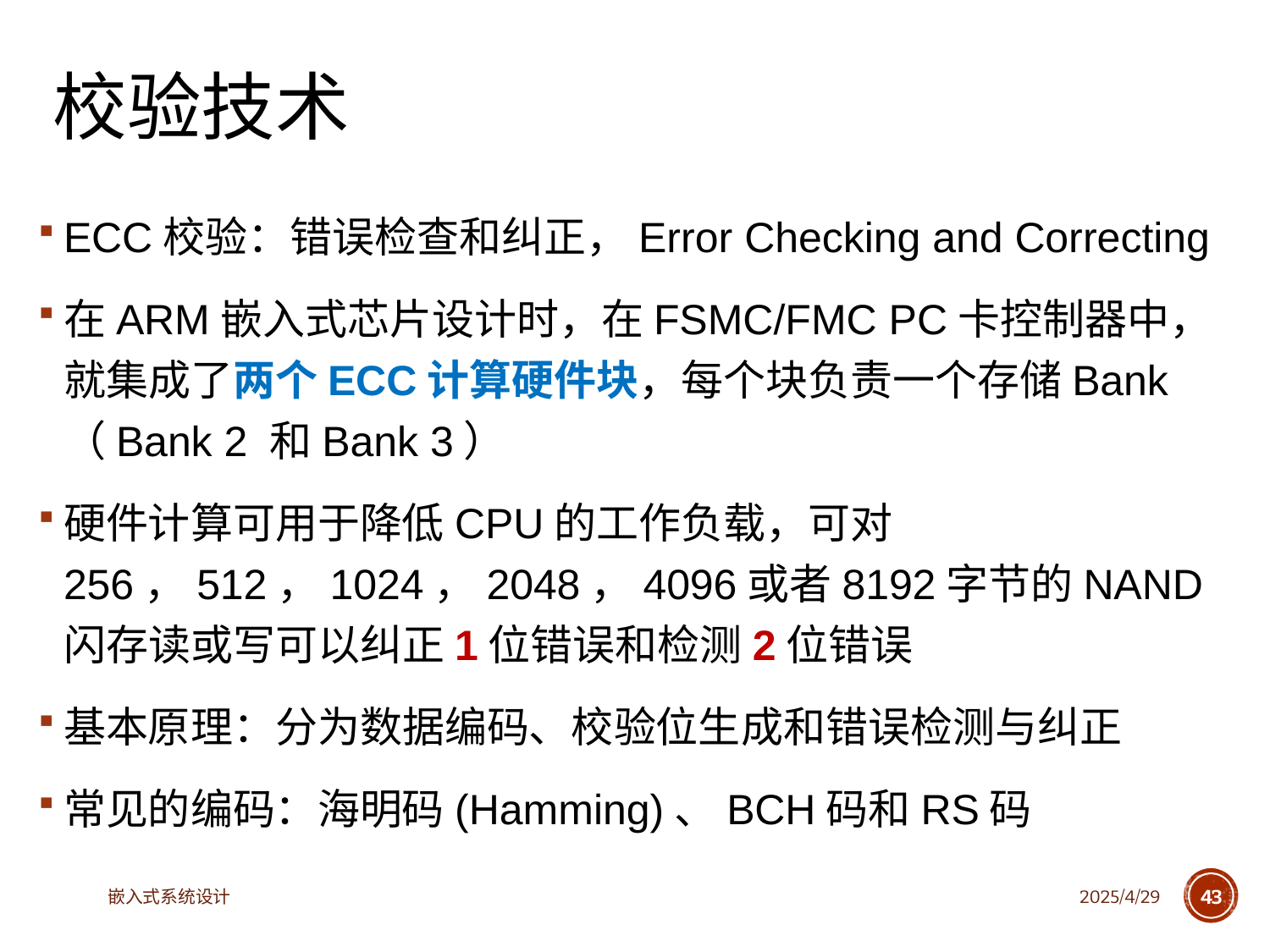

# 校验技术
ECC校验：错误检查和纠正，Error Checking and Correcting
在ARM嵌入式芯片设计时，在FSMC/FMC PC卡控制器中，就集成了两个ECC计算硬件块，每个块负责一个存储Bank（Bank 2 和Bank 3）
硬件计算可用于降低CPU的工作负载，可对256，512，1024，2048，4096或者8192字节的NAND闪存读或写可以纠正1位错误和检测2位错误
基本原理：分为数据编码、校验位生成和错误检测与纠正
常见的编码：海明码(Hamming)、BCH码和RS码
嵌入式系统设计
2025/4/29
43